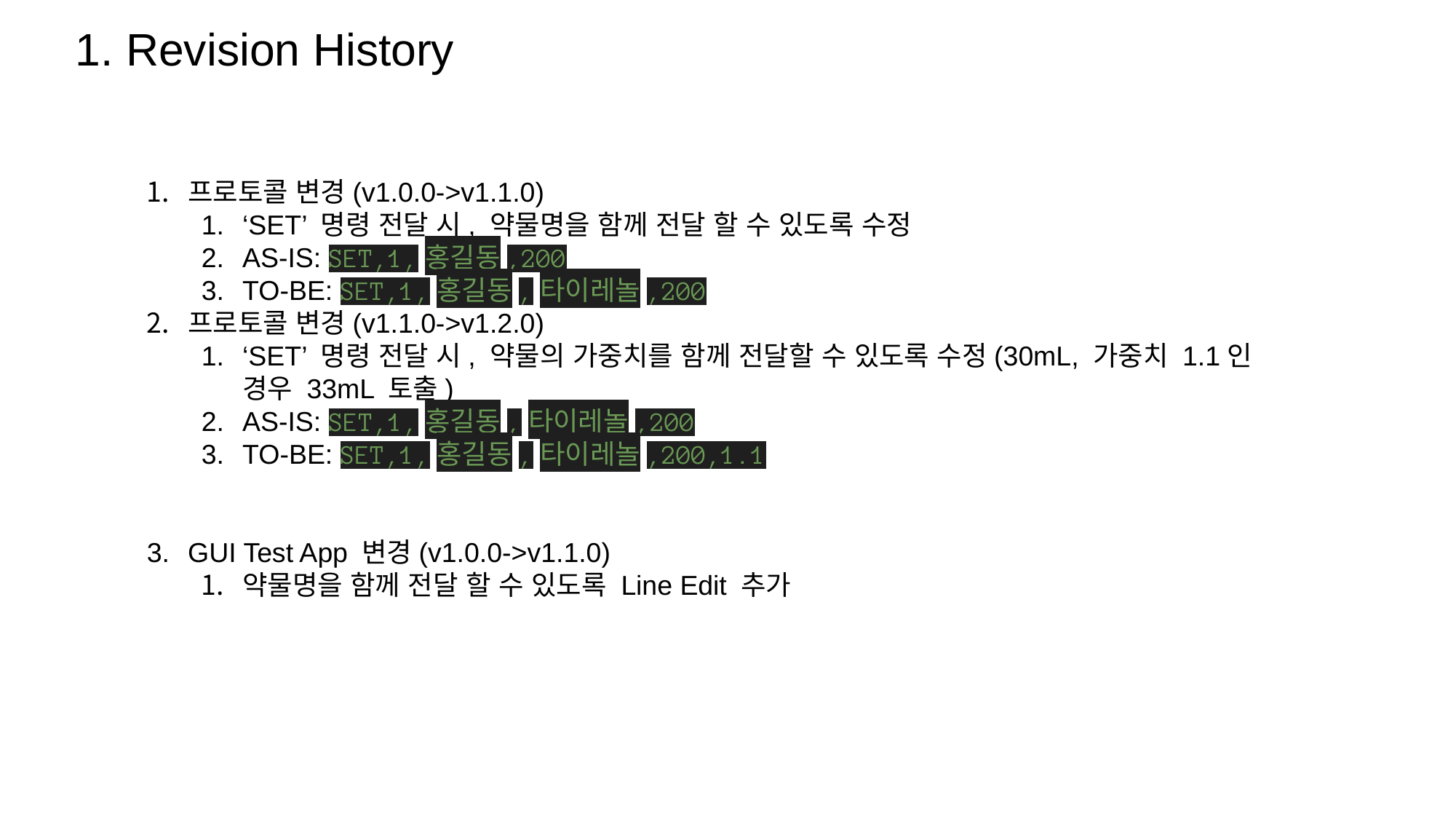

1. Revision History
프로토콜 변경(v1.0.0->v1.1.0)
‘SET’ 명령 전달 시, 약물명을 함께 전달 할 수 있도록 수정
AS-IS: SET,1,홍길동,200
TO-BE: SET,1,홍길동,타이레놀,200
프로토콜 변경(v1.1.0->v1.2.0)
‘SET’ 명령 전달 시, 약물의 가중치를 함께 전달할 수 있도록 수정(30mL, 가중치 1.1인 경우 33mL 토출)
AS-IS: SET,1,홍길동,타이레놀,200
TO-BE: SET,1,홍길동,타이레놀,200,1.1

GUI Test App 변경(v1.0.0->v1.1.0)
약물명을 함께 전달 할 수 있도록 Line Edit 추가